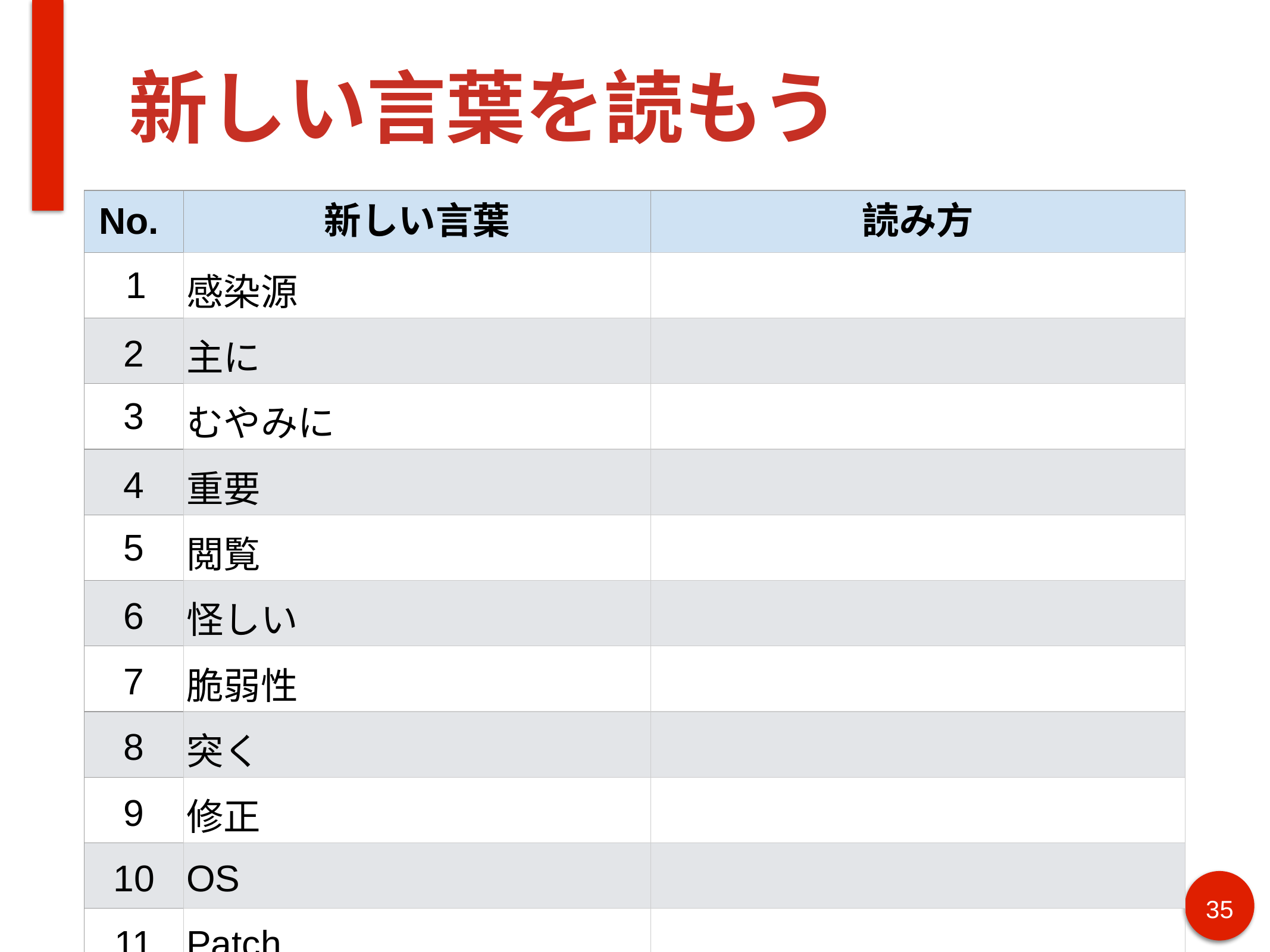

# 新しい言葉を読もう
| No. | 新しい言葉 | 読み方 |
| --- | --- | --- |
| 1 | 感染源 |  |
| 2 | 主に |  |
| 3 | むやみに |  |
| 4 | 重要 |  |
| 5 | 閲覧 |  |
| 6 | 怪しい |  |
| 7 | 脆弱性 |  |
| 8 | 突く |  |
| 9 | 修正 |  |
| 10 | OS |  |
| 11 | Patch |  |
35